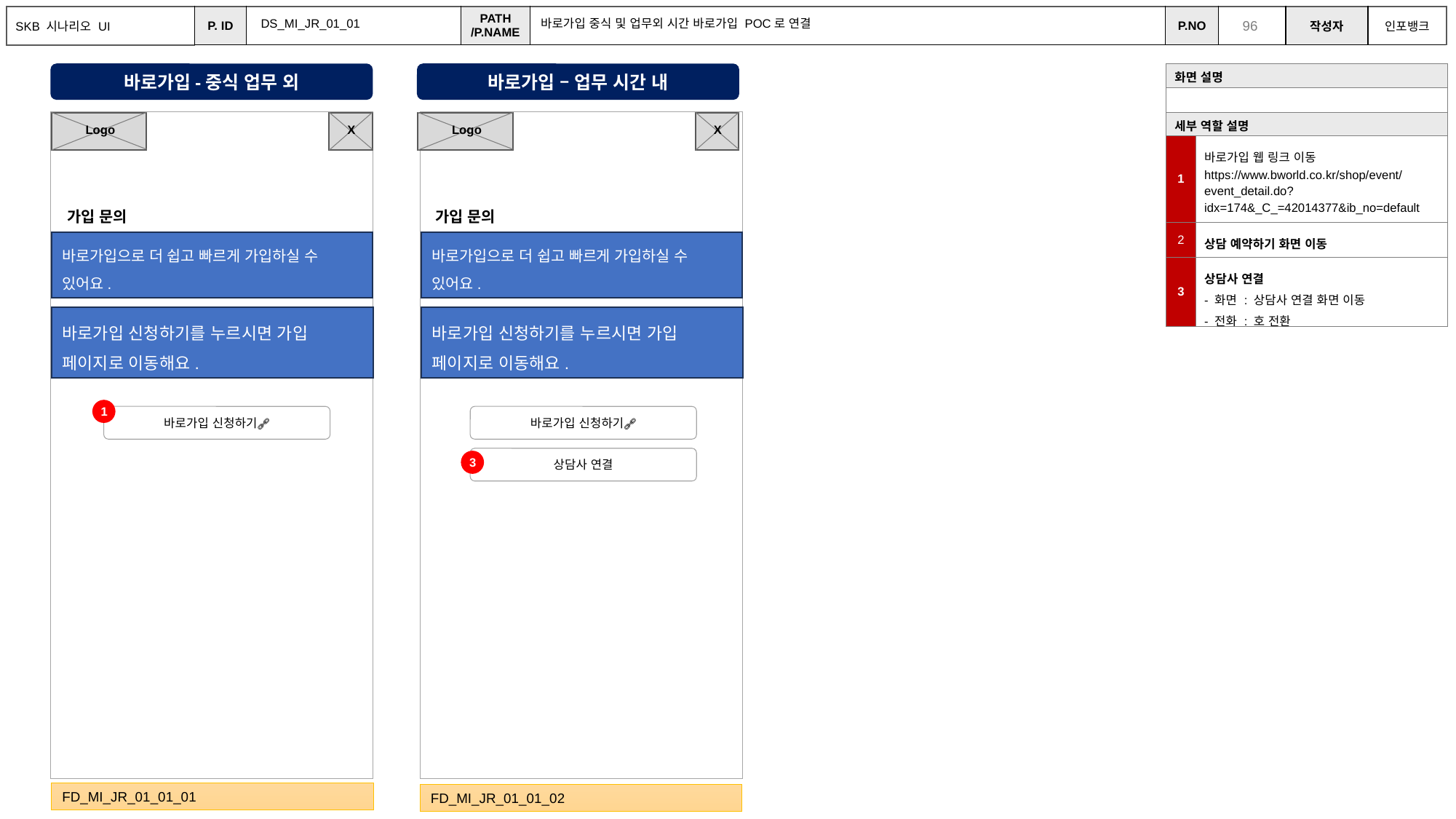

DS_MI_JR_01_01
바로가입 중식 및 업무외 시간 바로가입 POC로 연결
바로가입-중식 업무 외
바로가입 – 업무 시간 내
| 화면 설명 |  |
| --- | --- |
|  |  |
| 세부 역할 설명 |  |
| 1 | 바로가입 웹 링크 이동 https://www.bworld.co.kr/shop/event/event\_detail.do?idx=174&\_C\_=42014377&ib\_no=default |
| 2 | 상담 예약하기 화면 이동 |
| 3 | 상담사 연결 - 화면 : 상담사 연결 화면 이동 - 전화 : 호 전환 |

X

X

Logo

Logo
가입 문의
가입 문의

바로가입으로 더 쉽고 빠르게 가입하실 수 있어요.
바로가입으로 더 쉽고 빠르게 가입하실 수 있어요.
바로가입 신청하기를 누르시면 가입 페이지로 이동해요.
바로가입 신청하기를 누르시면 가입 페이지로 이동해요.
1

바로가입 신청하기🔗

바로가입 신청하기🔗

상담사 연결
3
FD_MI_JR_01_01_01
FD_MI_JR_01_01_02